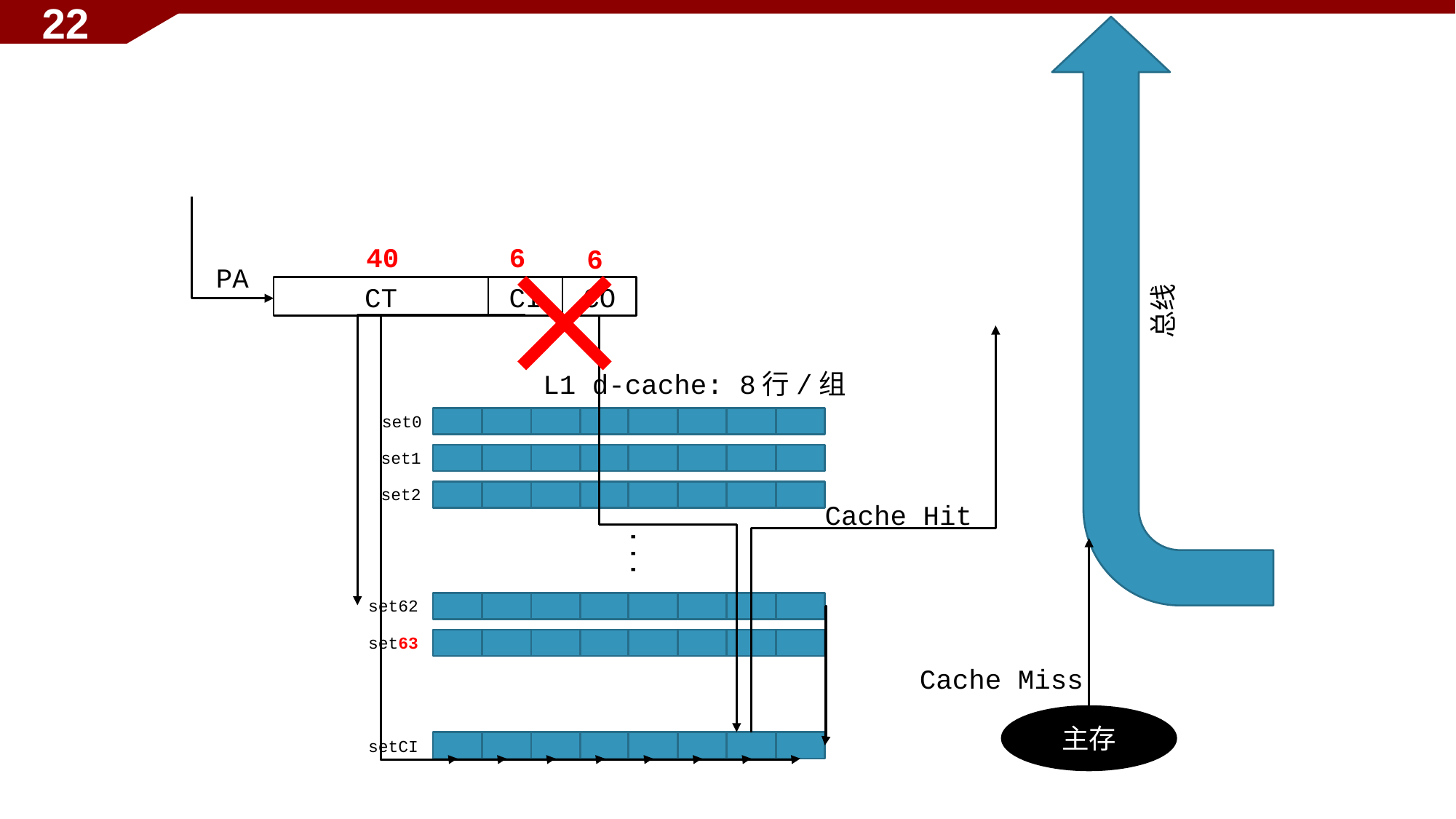

22
总线
40
6
6

PA
CT
CI
CO
L1 d-cache: 8行/组
set0

...

set1
set2
Cache Hit
set62
set63
Cache Miss
主存
setCI